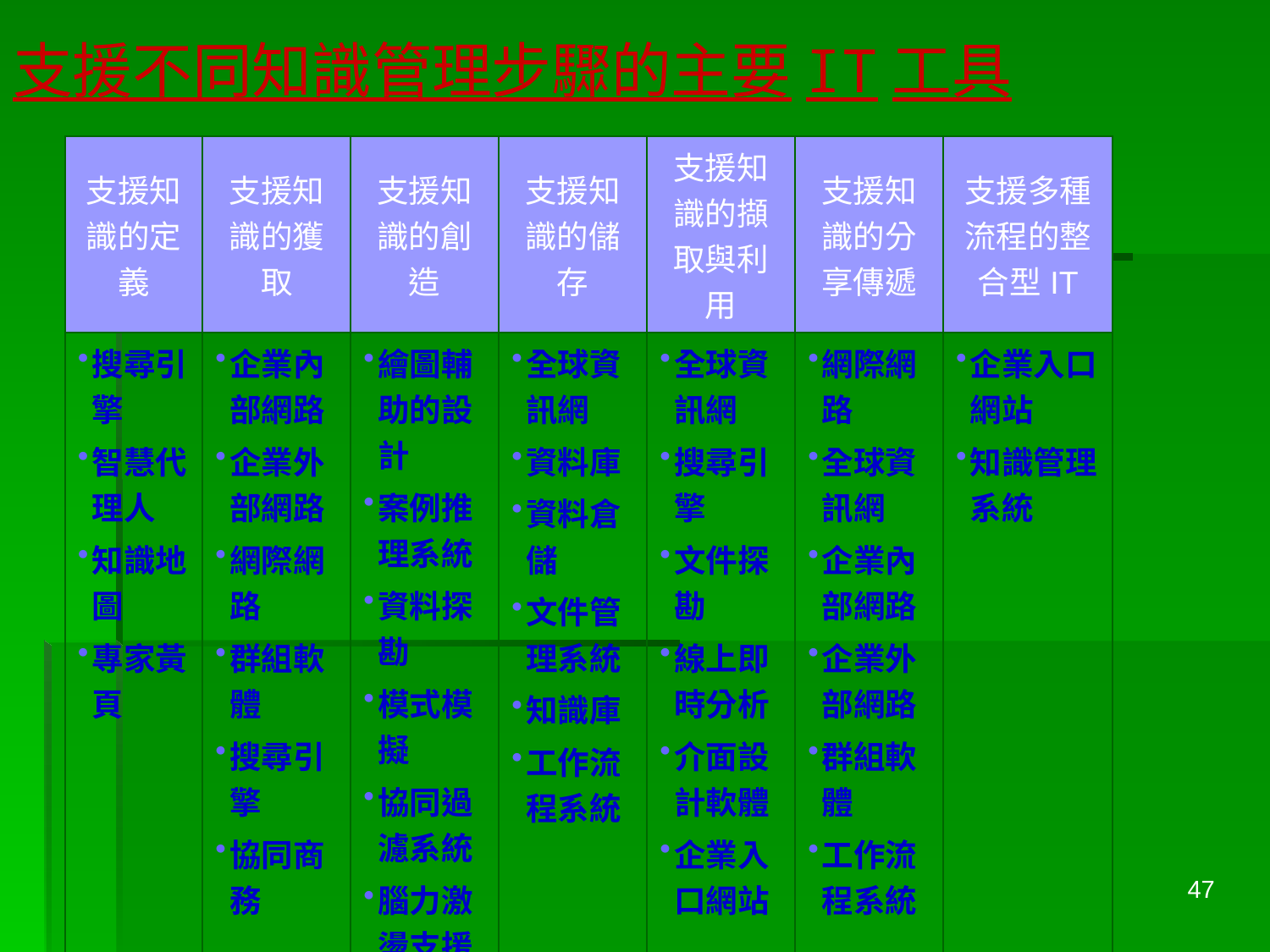

# 支援不同知識管理步驟的主要IT工具
| 支援知識的定義 | 支援知識的獲取 | 支援知識的創造 | 支援知識的儲存 | 支援知識的擷取與利用 | 支援知識的分享傳遞 | 支援多種流程的整合型IT |
| --- | --- | --- | --- | --- | --- | --- |
| 搜尋引擎 智慧代理人 知識地圖 專家黃頁 | 企業內部網路 企業外部網路 網際網路 群組軟體 搜尋引擎 協同商務 | 繪圖輔助的設計 案例推理系統 資料探勘 模式模擬 協同過濾系統 腦力激盪支援軟體 | 全球資訊網 資料庫 資料倉儲 文件管理系統 知識庫 工作流程系統 | 全球資訊網 搜尋引擎 文件探勘 線上即時分析 介面設計軟體 企業入口網站 | 網際網路 全球資訊網 企業內部網路 企業外部網路 群組軟體 工作流程系統 | 企業入口網站 知識管理系統 |
47